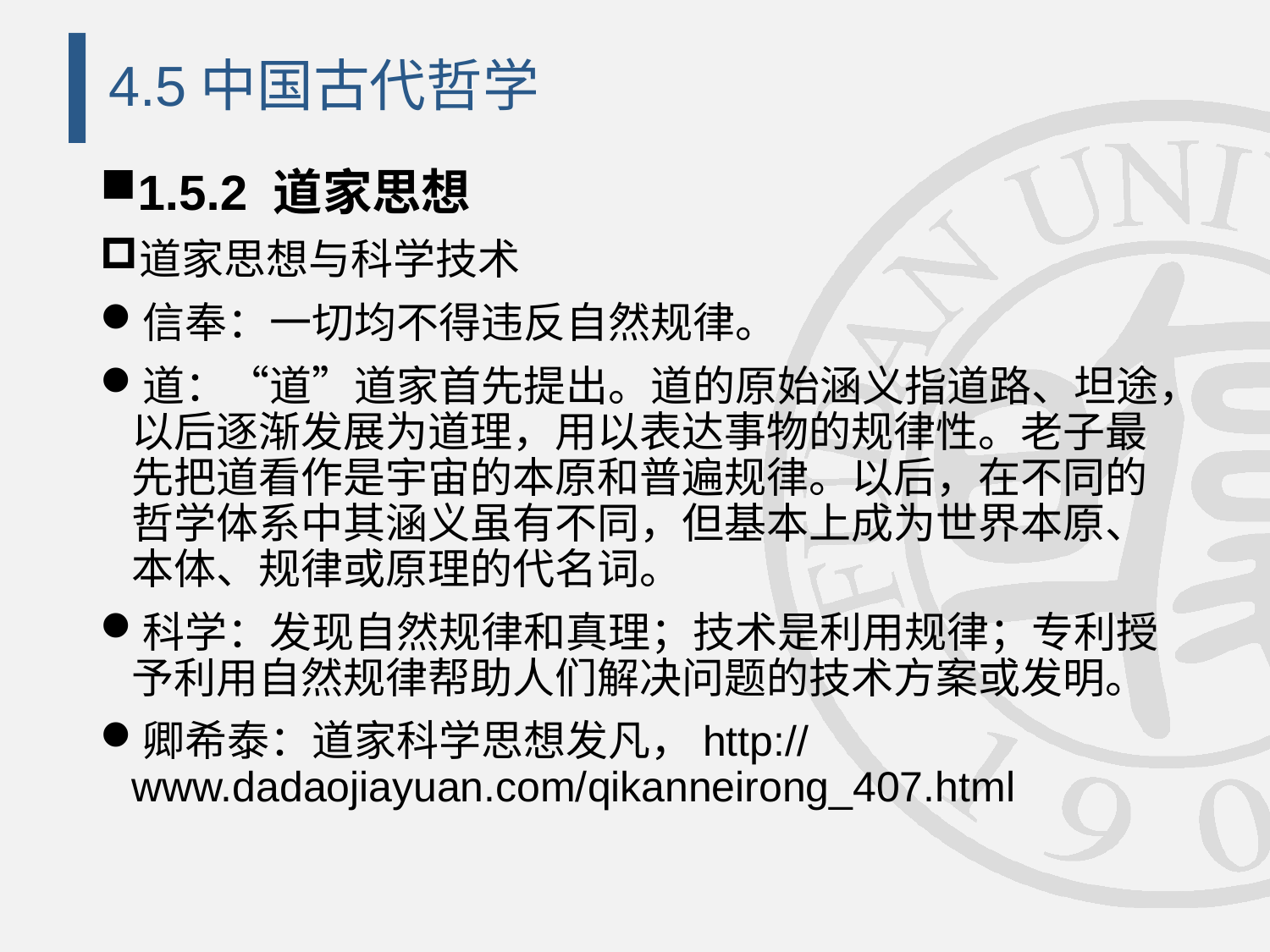

# 4.5中国古代哲学
1.5.2 道家思想
道家思想与科学技术
信奉：一切均不得违反自然规律。
道：“道”道家首先提出。道的原始涵义指道路、坦途，以后逐渐发展为道理，用以表达事物的规律性。老子最先把道看作是宇宙的本原和普遍规律。以后，在不同的哲学体系中其涵义虽有不同，但基本上成为世界本原、本体、规律或原理的代名词。
科学：发现自然规律和真理；技术是利用规律；专利授予利用自然规律帮助人们解决问题的技术方案或发明。
卿希泰：道家科学思想发凡，http://www.dadaojiayuan.com/qikanneirong_407.html